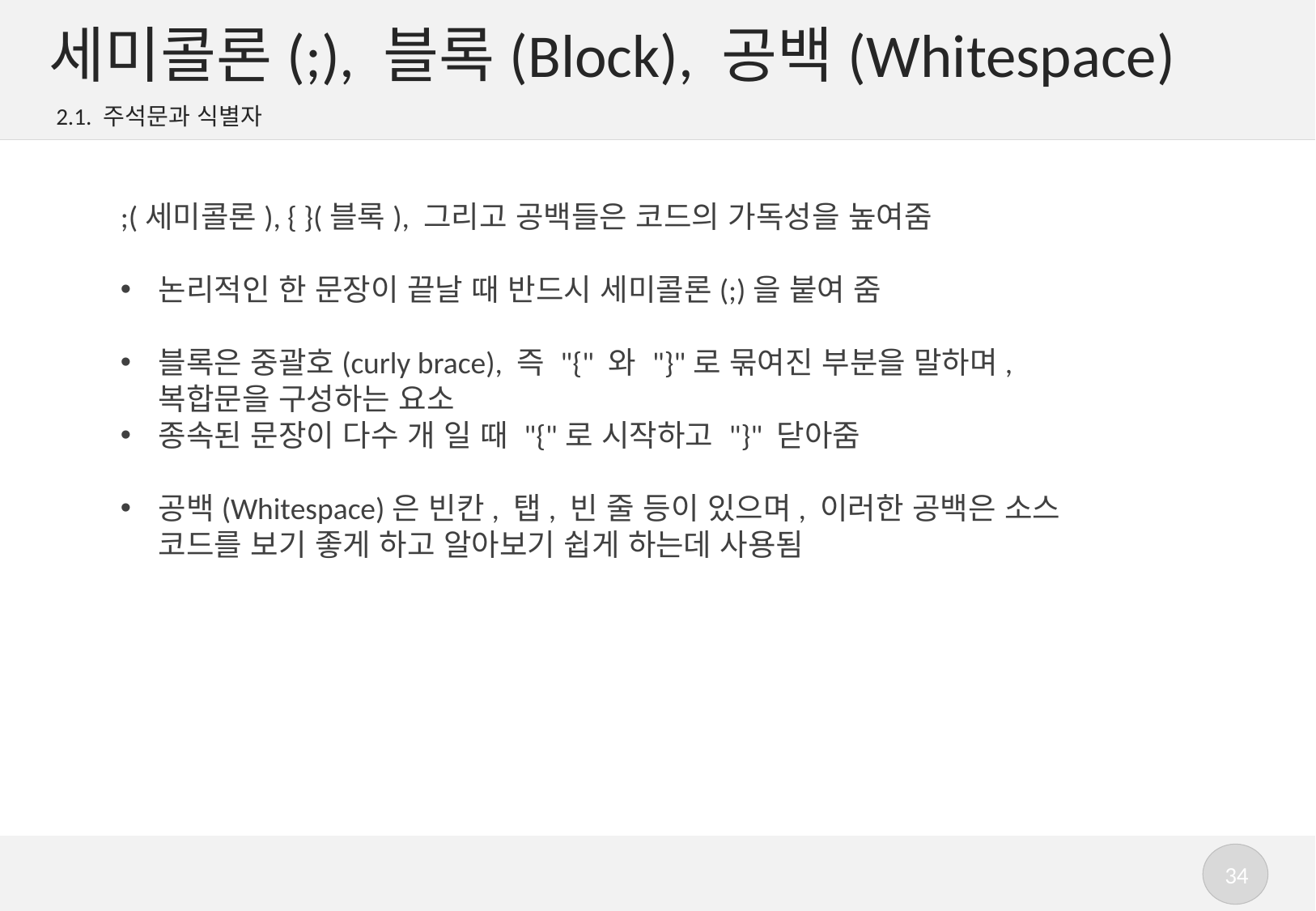

# 세미콜론(;), 블록(Block), 공백(Whitespace)
2.1. 주석문과 식별자
;(세미콜론), { }(블록), 그리고 공백들은 코드의 가독성을 높여줌

논리적인 한 문장이 끝날 때 반드시 세미콜론(;)을 붙여 줌

블록은 중괄호(curly brace), 즉 "{" 와 "}"로 묶여진 부분을 말하며, 복합문을 구성하는 요소
종속된 문장이 다수 개 일 때 "{"로 시작하고 "}" 닫아줌

공백(Whitespace)은 빈칸, 탭, 빈 줄 등이 있으며, 이러한 공백은 소스 코드를 보기 좋게 하고 알아보기 쉽게 하는데 사용됨